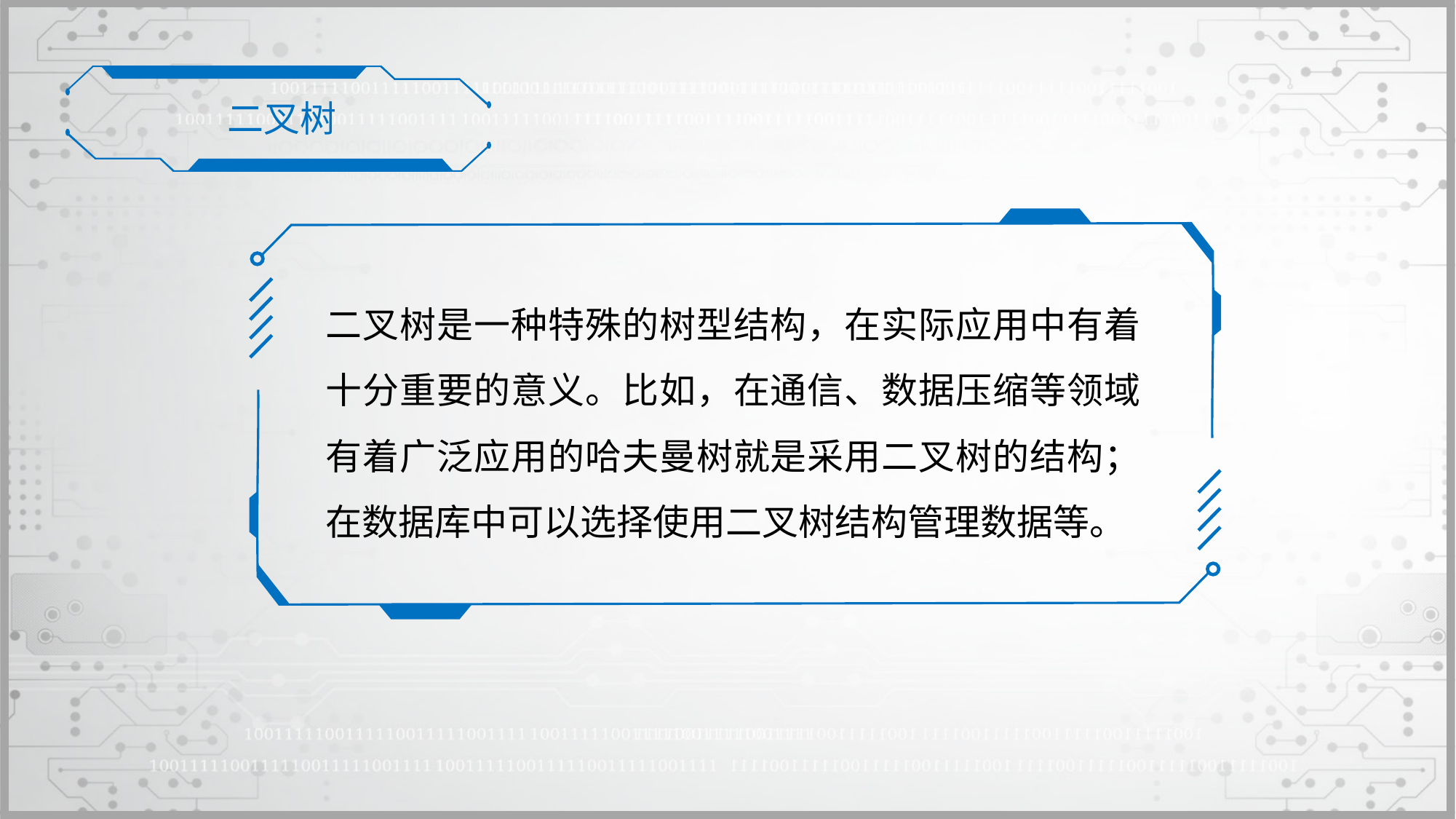

二叉树

二叉树是一种特殊的树型结构，在实际应用中有着十分重要的意义。比如，在通信、数据压缩等领域有着广泛应用的哈夫曼树就是采用二叉树的结构；在数据库中可以选择使用二叉树结构管理数据等。